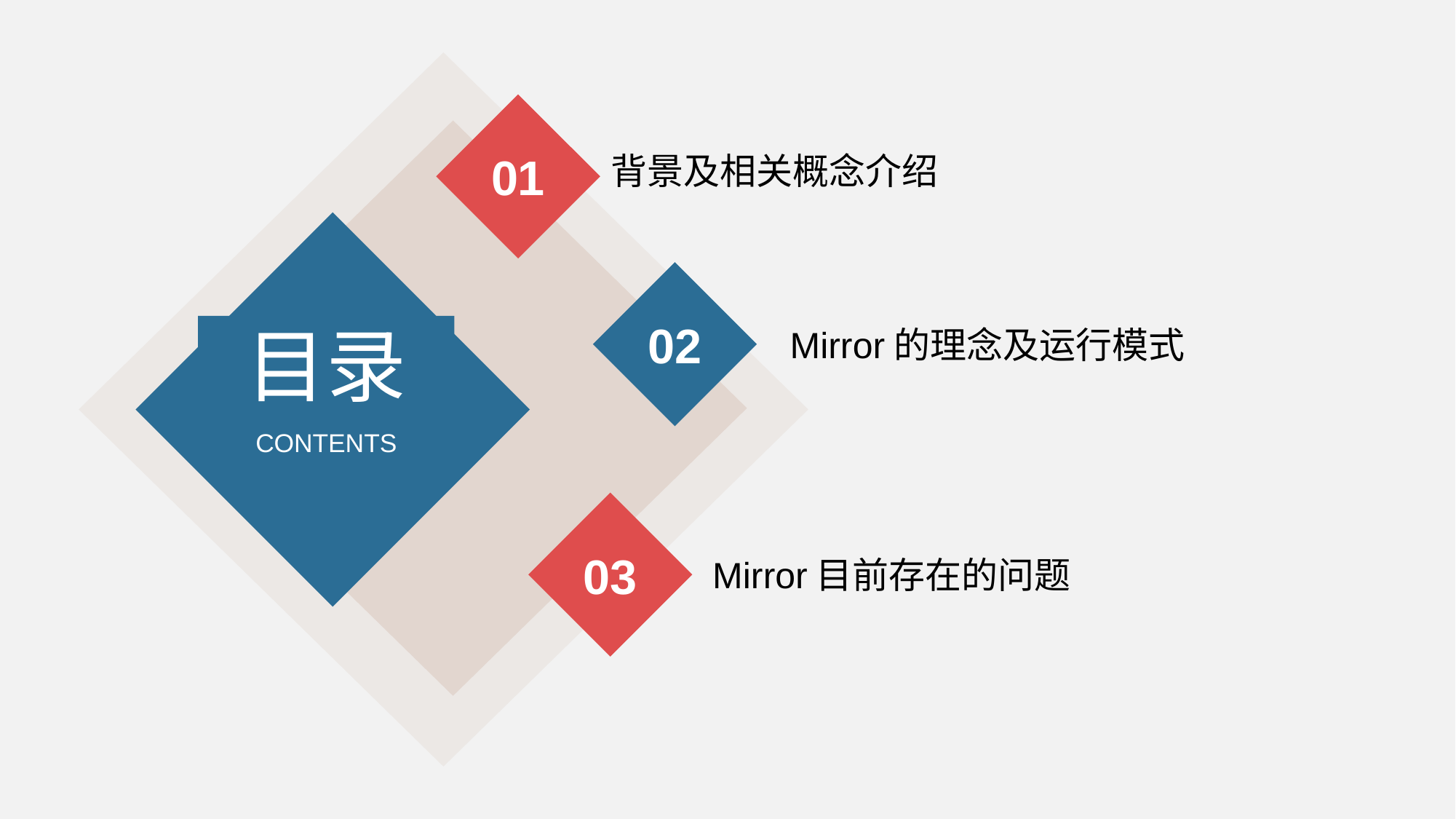

01

背景及相关概念介绍

目录
CONTENTS
02
Mirror的理念及运行模式
03
Mirror目前存在的问题